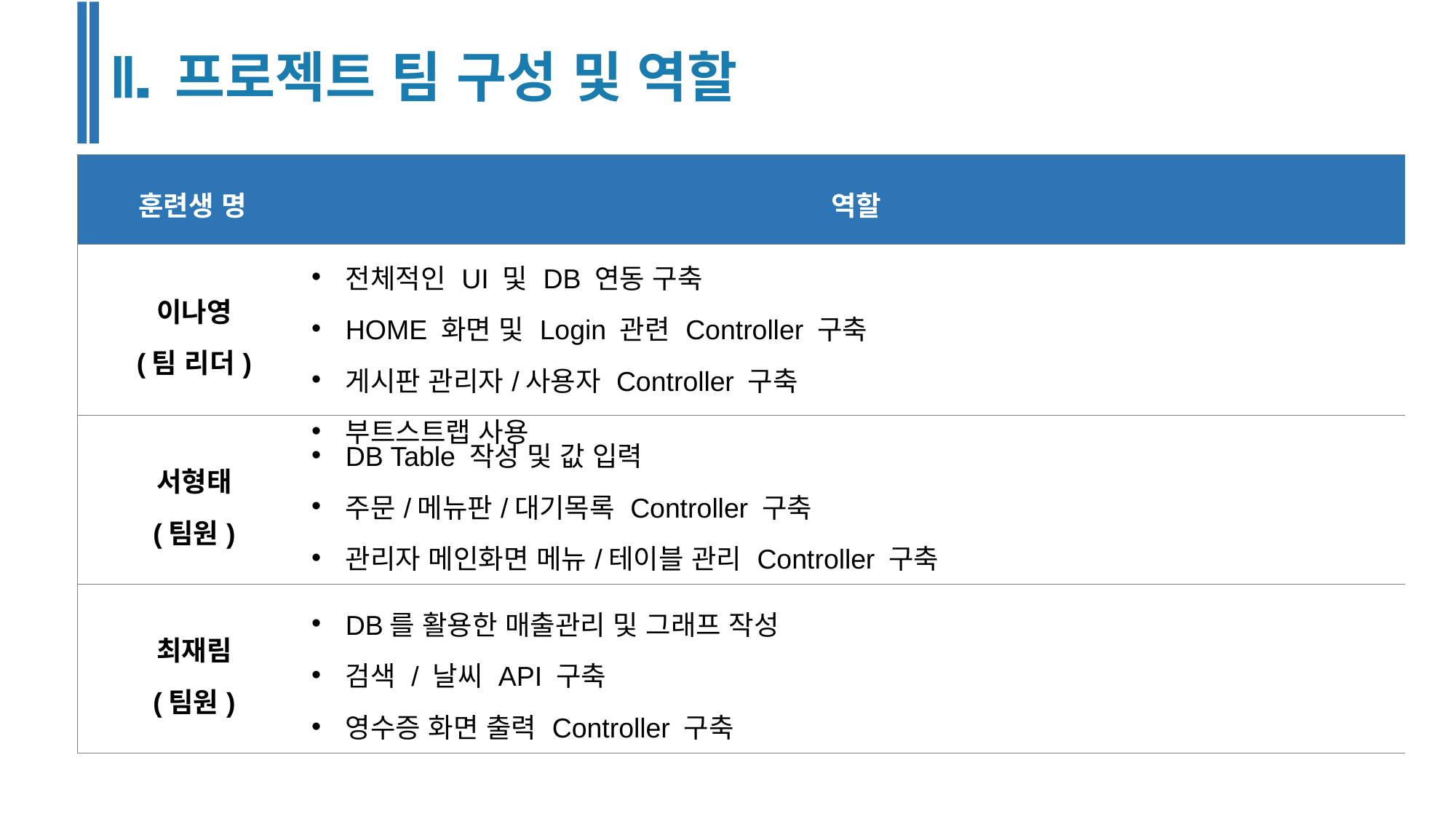

Ⅱ. 프로젝트 팀 구성 및 역할
| 훈련생 명 | 역할 |
| --- | --- |
| 이나영 (팀 리더) | 전체적인 UI 및 DB 연동 구축 HOME 화면 및 Login 관련 Controller 구축 게시판 관리자/사용자 Controller 구축 부트스트랩 사용 |
| 서형태 (팀원) | DB Table 작성 및 값 입력 주문/메뉴판/대기목록 Controller 구축 관리자 메인화면 메뉴/테이블 관리 Controller 구축 |
| 최재림 (팀원) | DB를 활용한 매출관리 및 그래프 작성 검색 / 날씨 API 구축 영수증 화면 출력 Controller 구축 |